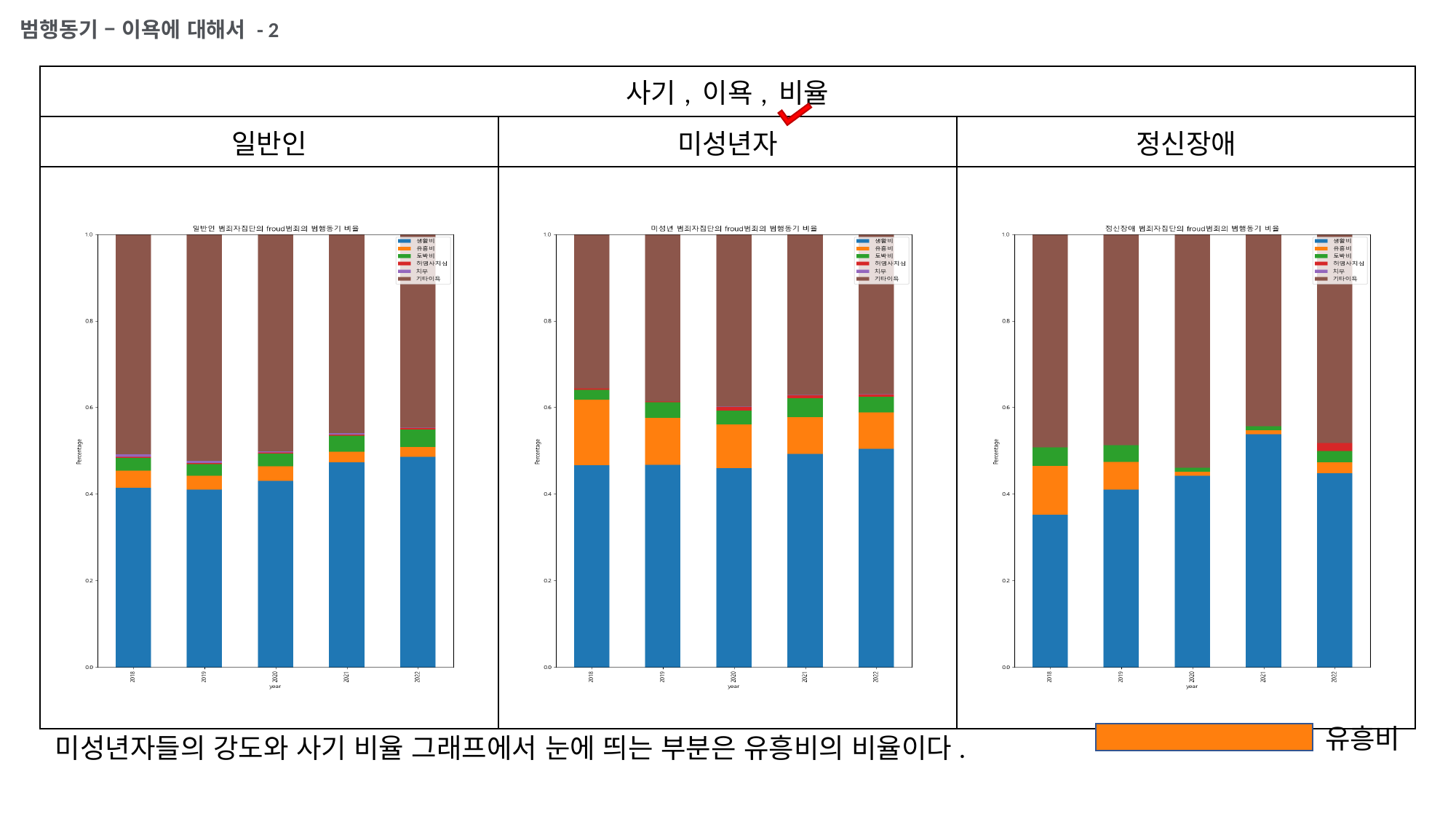

범행동기 – 이욕에 대해서 - 2
| 사기, 이욕, 비율 |  |  |
| --- | --- | --- |
| 일반인 | 미성년자 | 정신장애 |
|  |  |  |

유흥비

미성년자들의 강도와 사기 비율 그래프에서 눈에 띄는 부분은 유흥비의 비율이다.